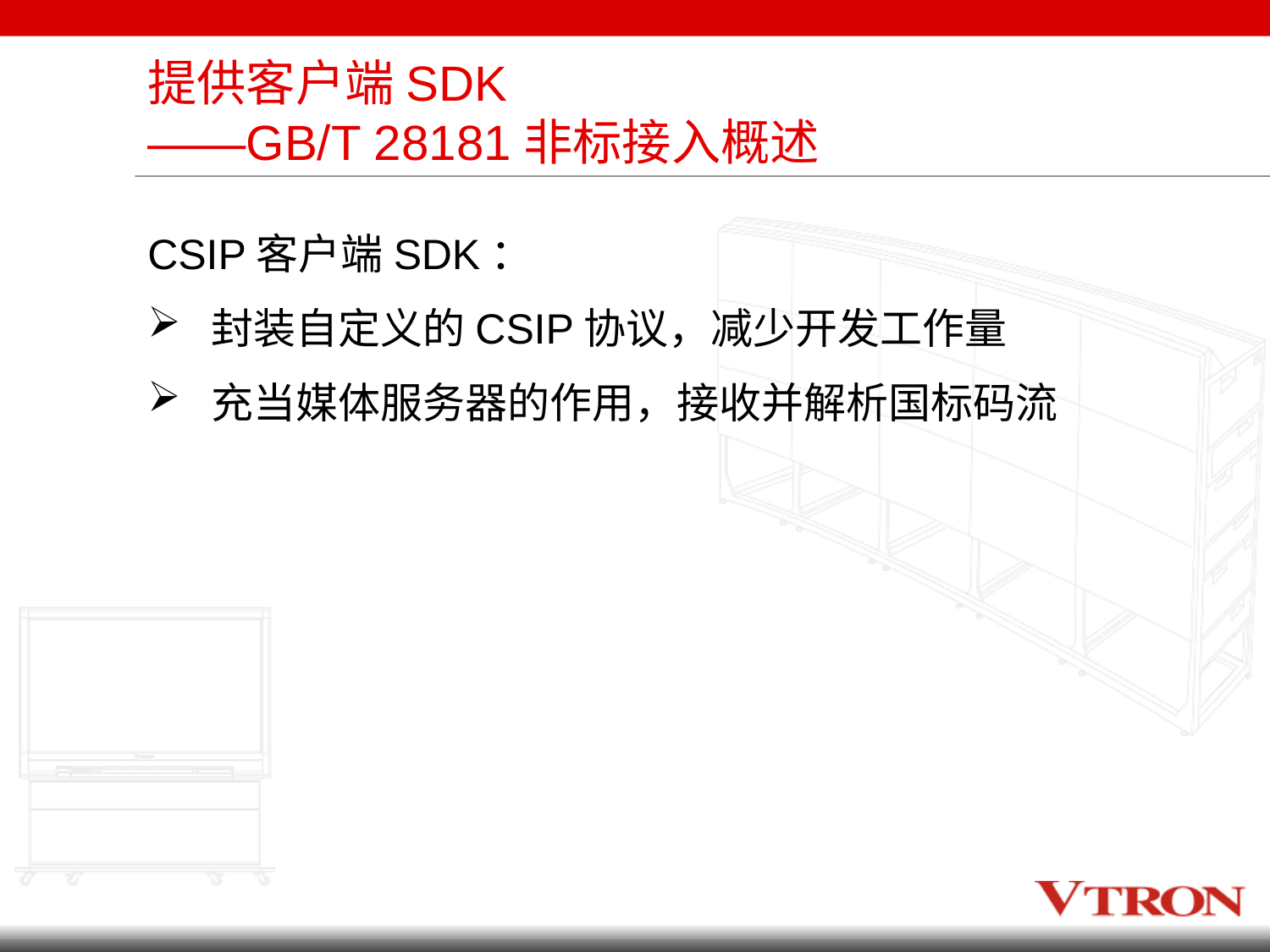

# 提供客户端SDK ——GB/T 28181非标接入概述
CSIP客户端SDK：
封装自定义的CSIP协议，减少开发工作量
充当媒体服务器的作用，接收并解析国标码流